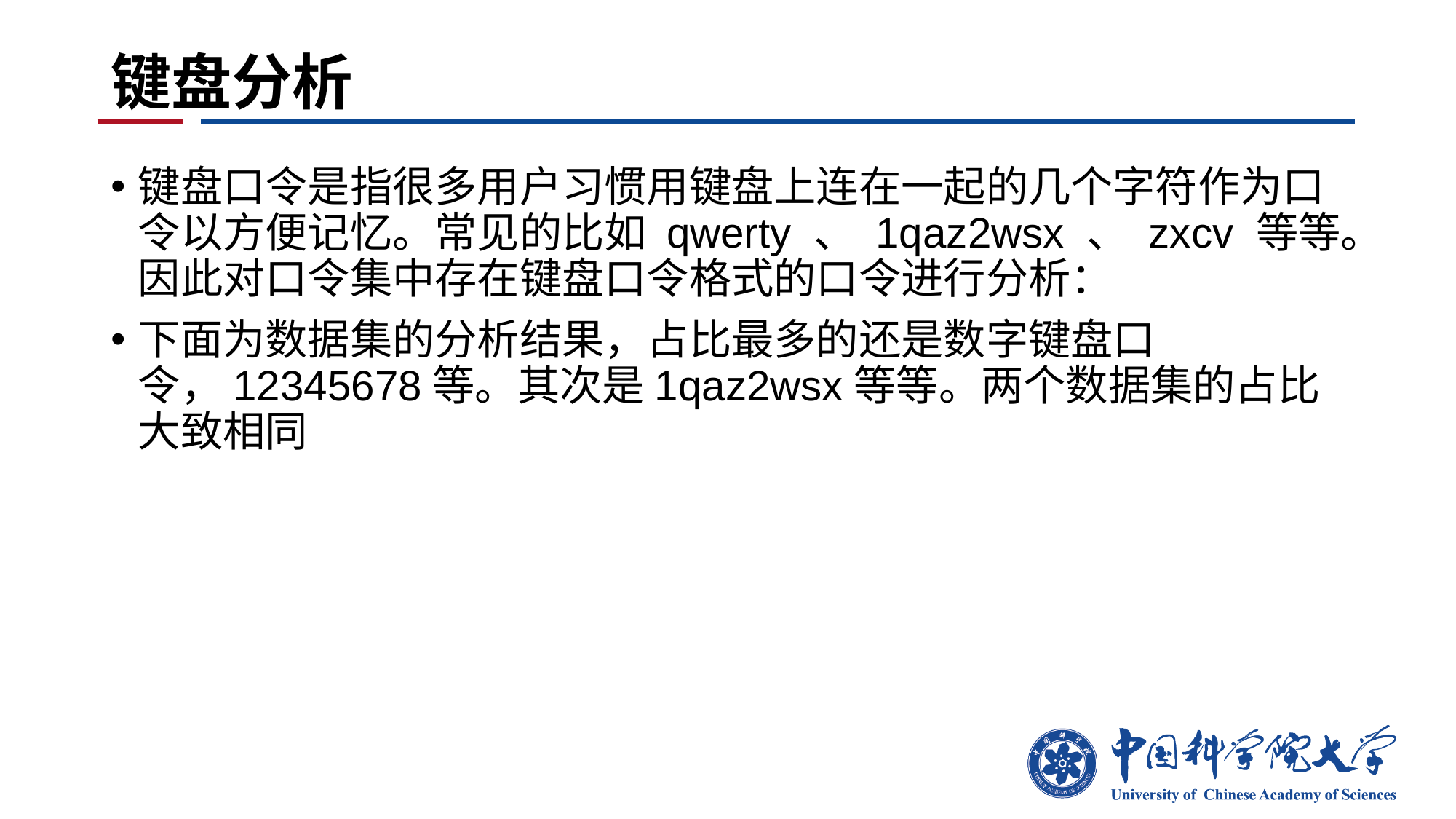

# 键盘分析
键盘口令是指很多用户习惯用键盘上连在一起的几个字符作为口令以方便记忆。常见的比如 qwerty 、 1qaz2wsx 、 zxcv 等等。因此对口令集中存在键盘口令格式的口令进行分析：
下面为数据集的分析结果，占比最多的还是数字键盘口令，12345678等。其次是1qaz2wsx等等。两个数据集的占比大致相同